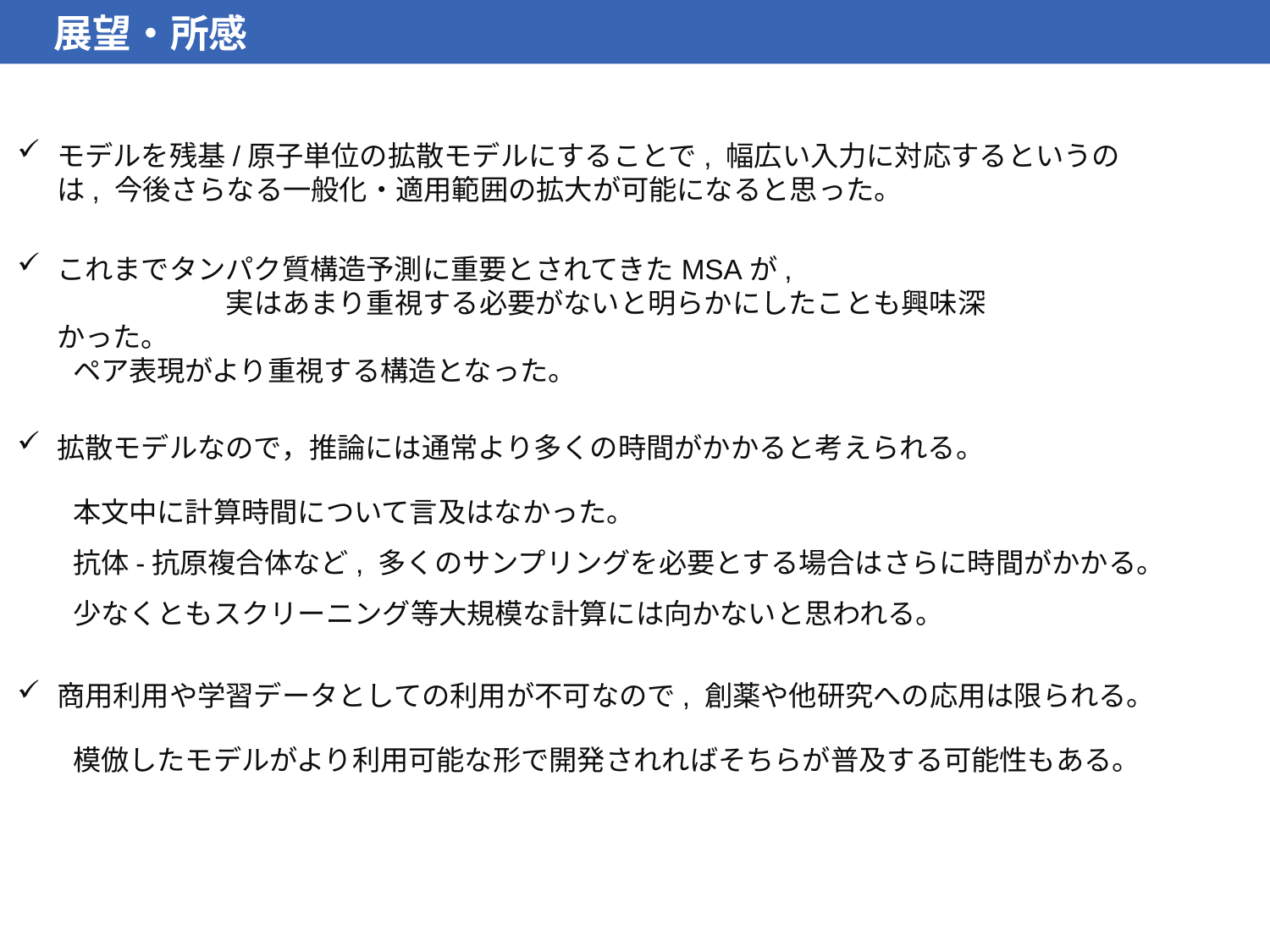

展望・所感
モデルを残基/原子単位の拡散モデルにすることで, 幅広い入力に対応するというのは, 今後さらなる一般化・適用範囲の拡大が可能になると思った。
これまでタンパク質構造予測に重要とされてきたMSAが, 　　　　　　　　　　　　　実はあまり重視する必要がないと明らかにしたことも興味深かった。
ペア表現がより重視する構造となった。
拡散モデルなので，推論には通常より多くの時間がかかると考えられる。
本文中に計算時間について言及はなかった。
抗体-抗原複合体など, 多くのサンプリングを必要とする場合はさらに時間がかかる。
少なくともスクリーニング等大規模な計算には向かないと思われる。
商用利用や学習データとしての利用が不可なので, 創薬や他研究への応用は限られる。
模倣したモデルがより利用可能な形で開発されればそちらが普及する可能性もある。